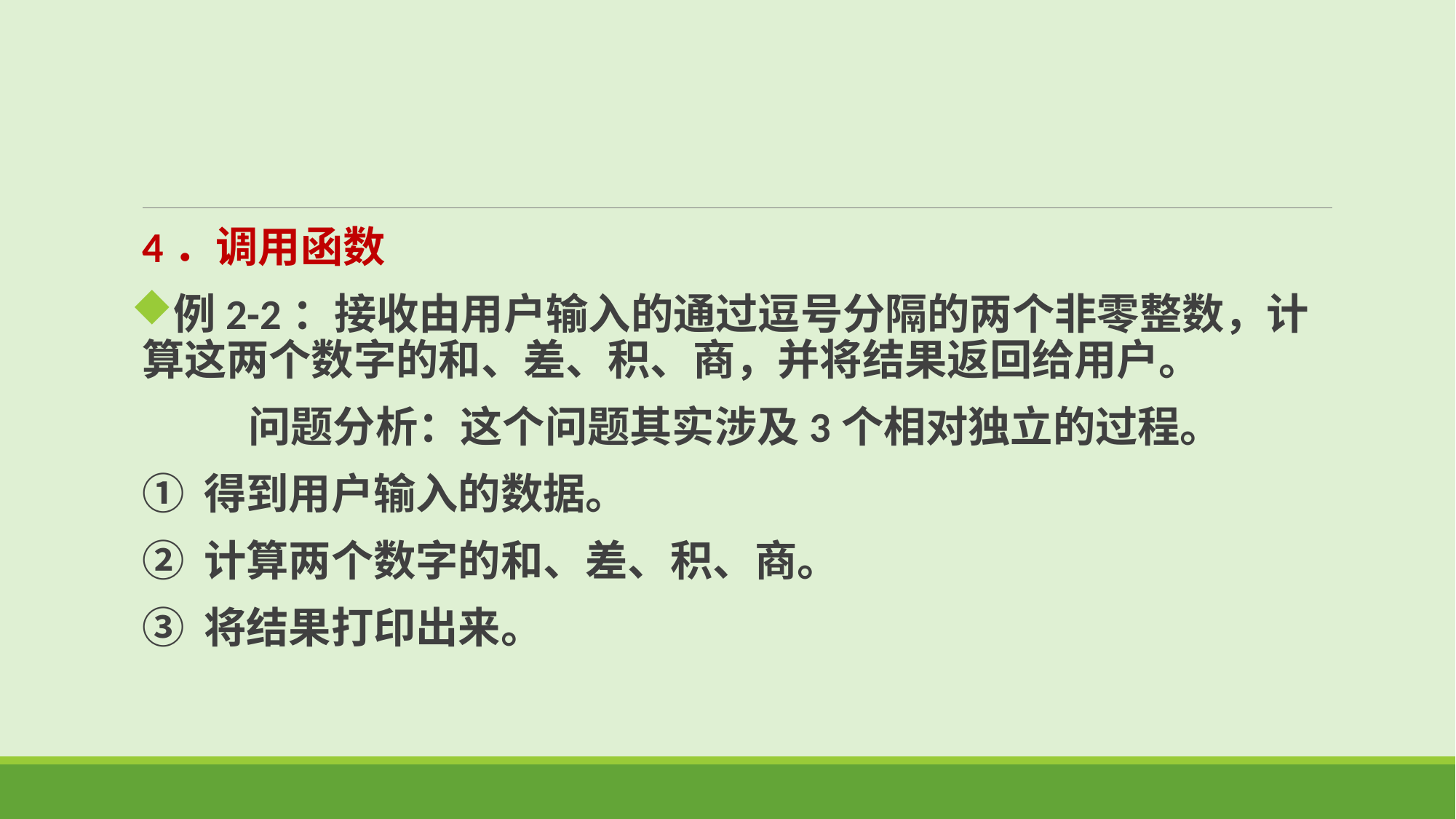

4．调用函数
例2-2：接收由用户输入的通过逗号分隔的两个非零整数，计算这两个数字的和、差、积、商，并将结果返回给用户。
          问题分析：这个问题其实涉及3个相对独立的过程。
① 得到用户输入的数据。
② 计算两个数字的和、差、积、商。
③ 将结果打印出来。